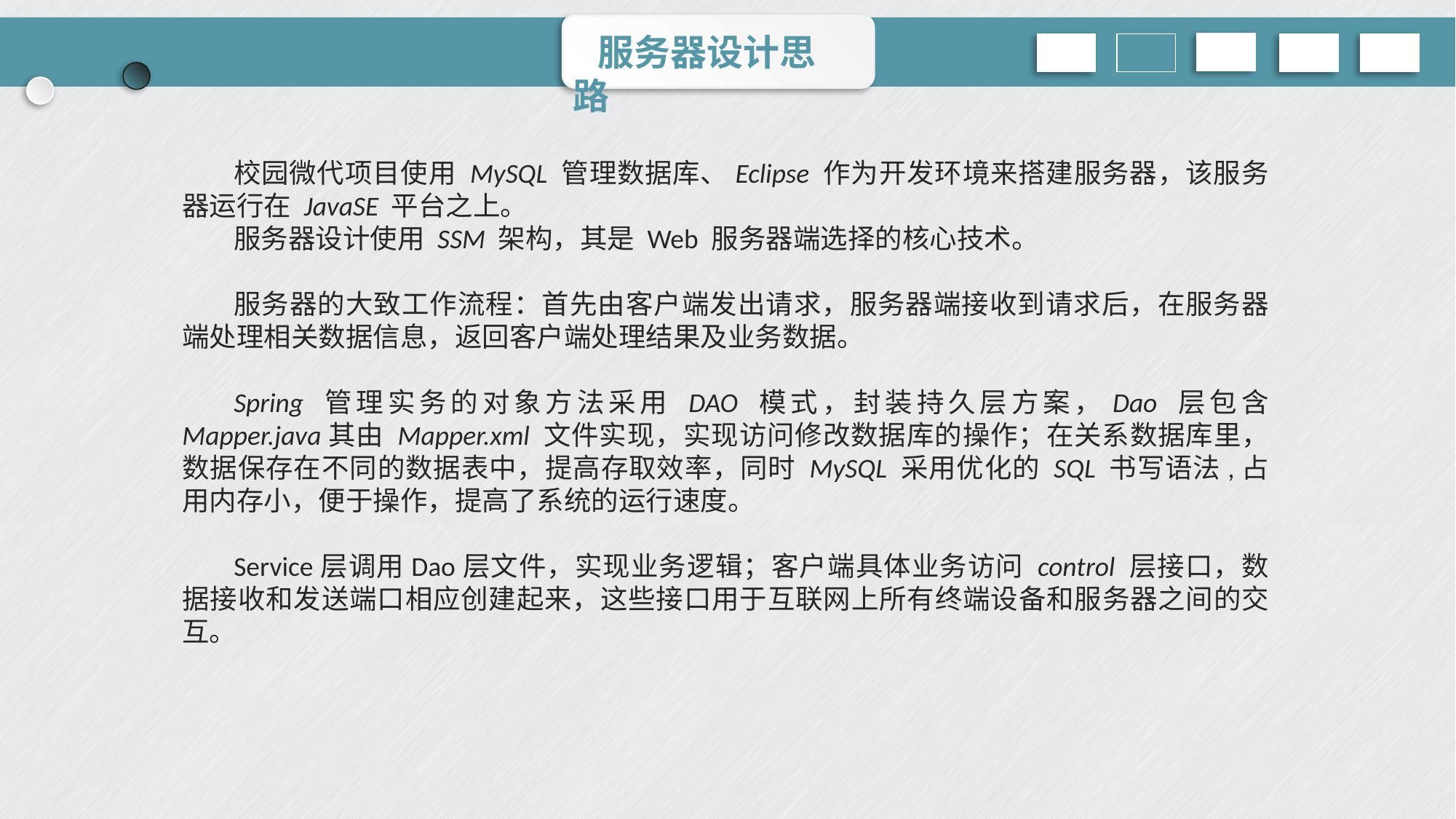

服务器设计思路

校园微代项目使用 MySQL 管理数据库、Eclipse 作为开发环境来搭建服务器，该服务器运行在 JavaSE 平台之上。
服务器设计使用 SSM 架构，其是 Web 服务器端选择的核心技术。

服务器的大致工作流程：首先由客户端发出请求，服务器端接收到请求后，在服务器端处理相关数据信息，返回客户端处理结果及业务数据。

Spring 管理实务的对象方法采用 DAO 模式，封装持久层方案，Dao 层包含 Mapper.java其由 Mapper.xml 文件实现，实现访问修改数据库的操作；在关系数据库里，数据保存在不同的数据表中，提高存取效率，同时 MySQL 采用优化的 SQL 书写语法,占用内存小，便于操作，提高了系统的运行速度。

Service层调用Dao层文件，实现业务逻辑；客户端具体业务访问 control 层接口，数据接收和发送端口相应创建起来，这些接口用于互联网上所有终端设备和服务器之间的交互。